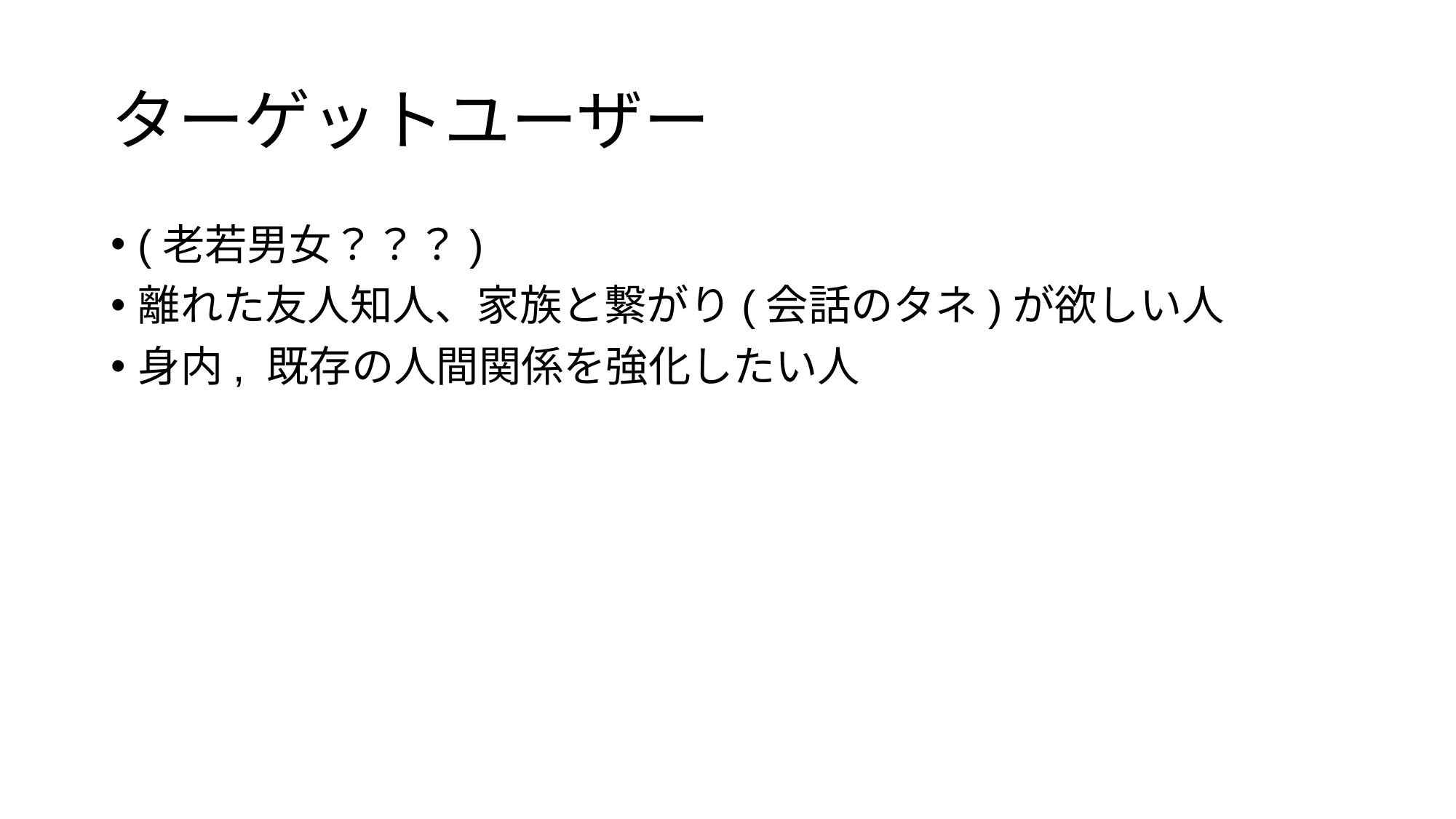

# ターゲットユーザー
(老若男女？？？)
離れた友人知人、家族と繋がり(会話のタネ)が欲しい人
身内, 既存の人間関係を強化したい人